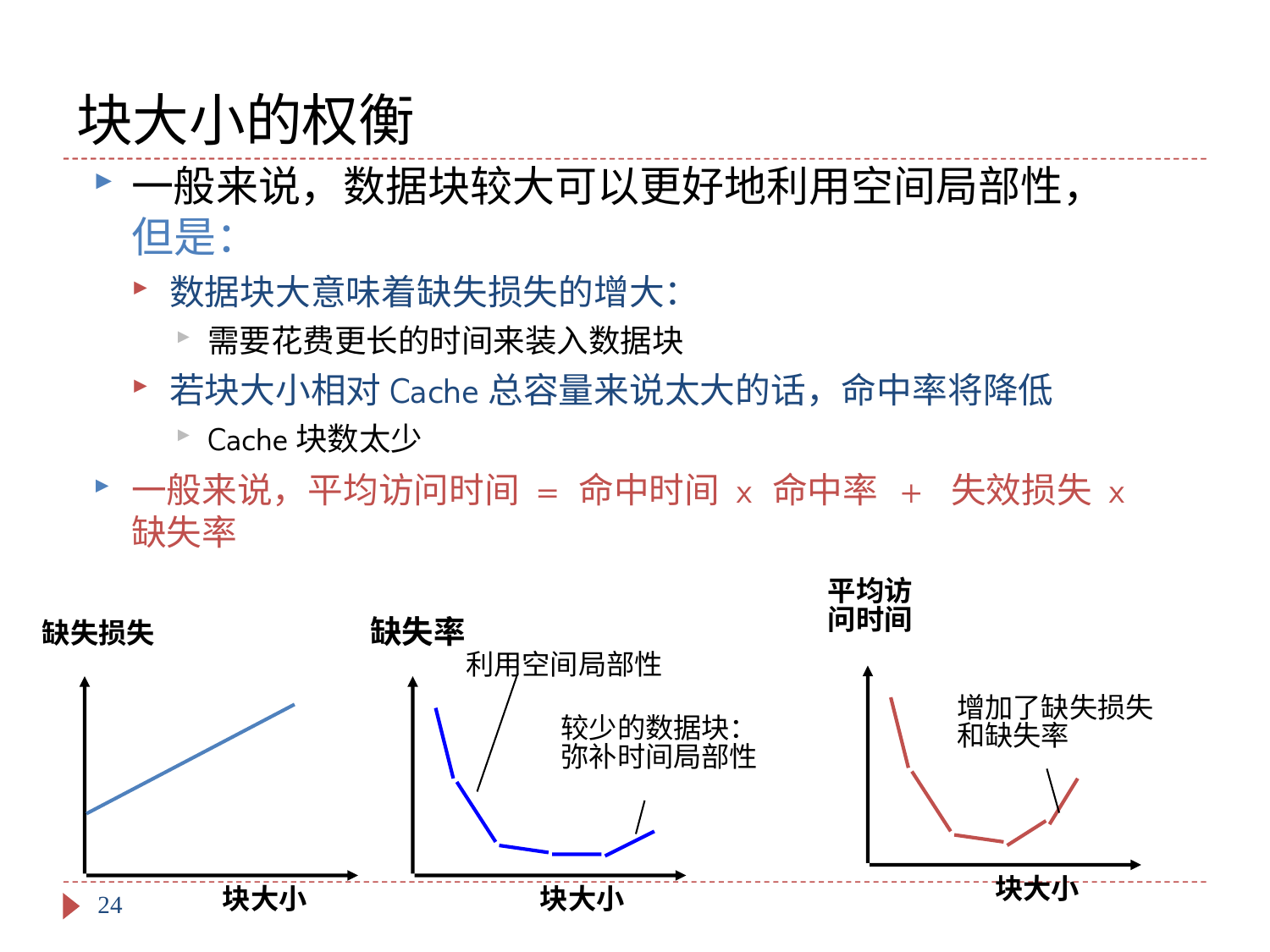

# 块大小的权衡
一般来说，数据块较大可以更好地利用空间局部性，但是：
数据块大意味着缺失损失的增大：
需要花费更长的时间来装入数据块
若块大小相对Cache总容量来说太大的话，命中率将降低
Cache块数太少
一般来说，平均访问时间 = 命中时间 x 命中率  +  失效损失 x 缺失率
平均访
问时间
缺失率
缺失损失
利用空间局部性

增加了缺失损失
和缺失率

较少的数据块：
弥补时间局部性

块大小

块大小

块大小
24